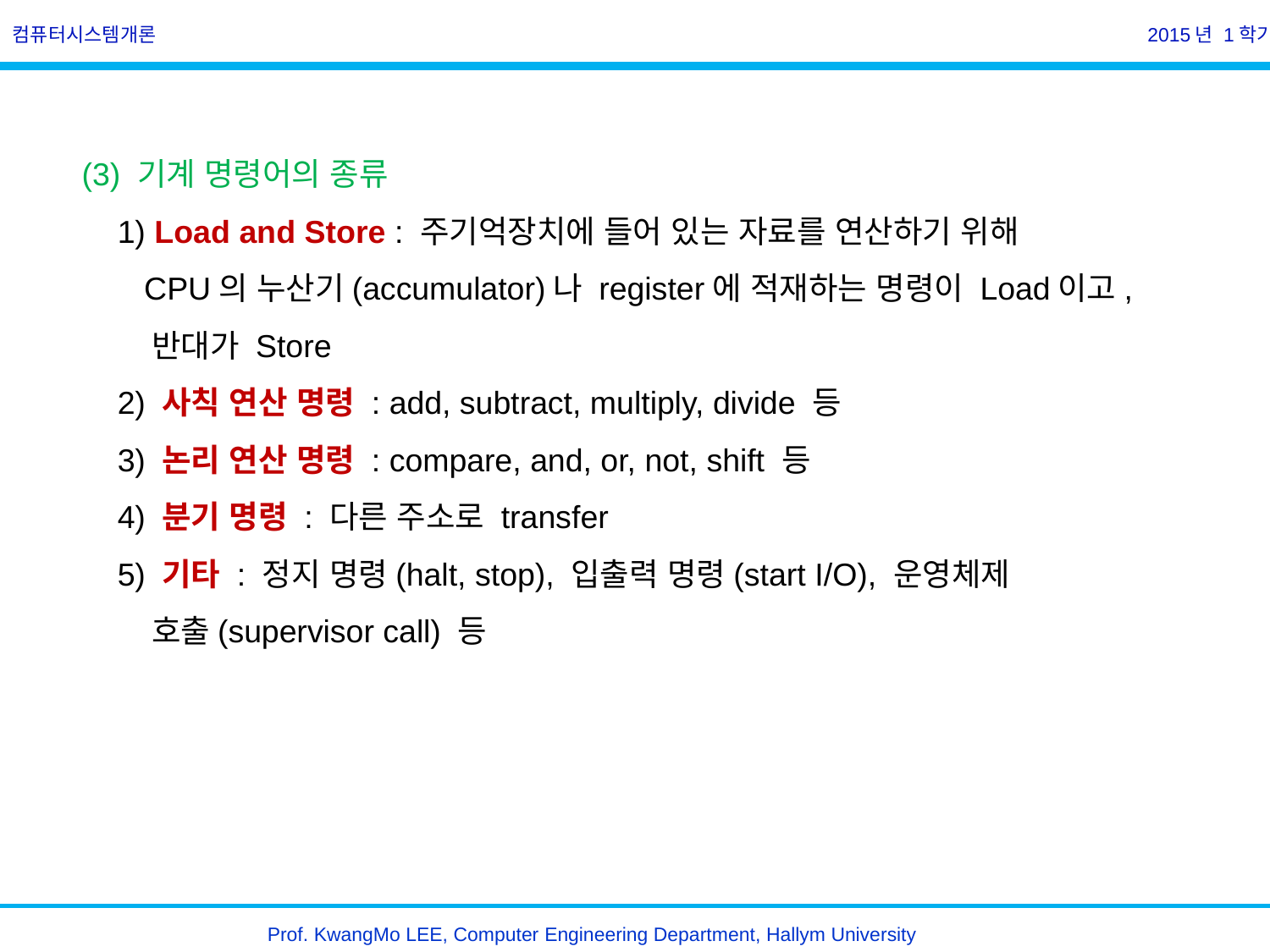

컴퓨터시스템개론
2015년 1학기
(3) 기계 명령어의 종류
    1) Load and Store : 주기억장치에 들어 있는 자료를 연산하기 위해
       CPU의 누산기(accumulator)나 register에 적재하는 명령이 Load이고,
       반대가 Store
    2) 사칙 연산 명령 : add, subtract, multiply, divide 등
    3) 논리 연산 명령 : compare, and, or, not, shift 등
    4) 분기 명령 : 다른 주소로 transfer
    5) 기타 : 정지 명령(halt, stop), 입출력 명령(start I/O), 운영체제
       호출(supervisor call) 등
Prof. KwangMo LEE, Computer Engineering Department, Hallym University